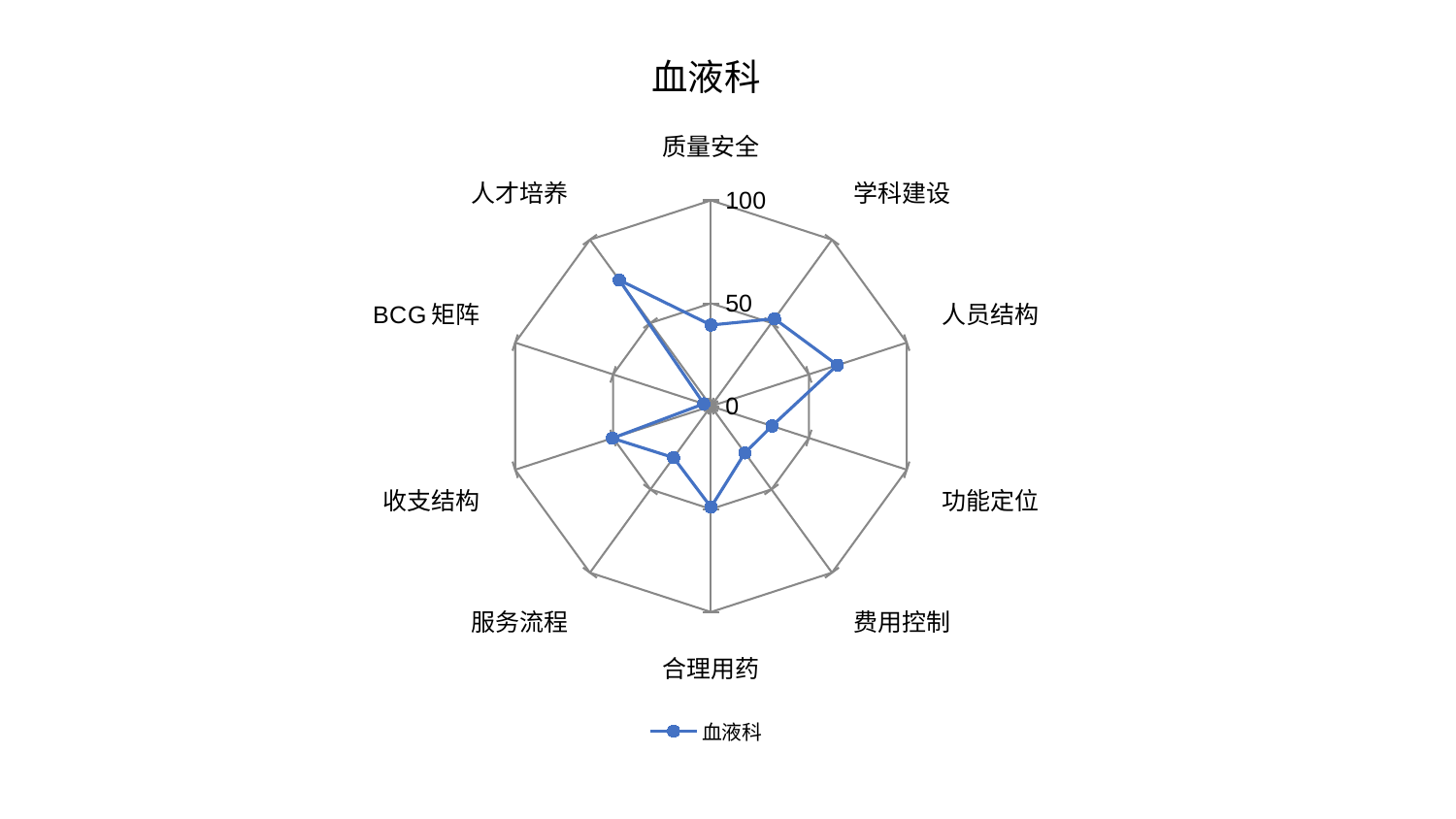

### Chart: 血液科

| Category | 血液科 |
|---|---|
| 质量安全 | 39.4473834037763 |
| 学科建设 | 52.522791702892135 |
| 人员结构 | 64.56834367331686 |
| 功能定位 | 31.169359686330374 |
| 费用控制 | 28.080327376609187 |
| 合理用药 | 49.07102423049366 |
| 服务流程 | 30.904226572475867 |
| 收支结构 | 50.40640377698708 |
| BCG矩阵 | 3.653705720855611 |
| 人才培养 | 75.77053393959201 |
132